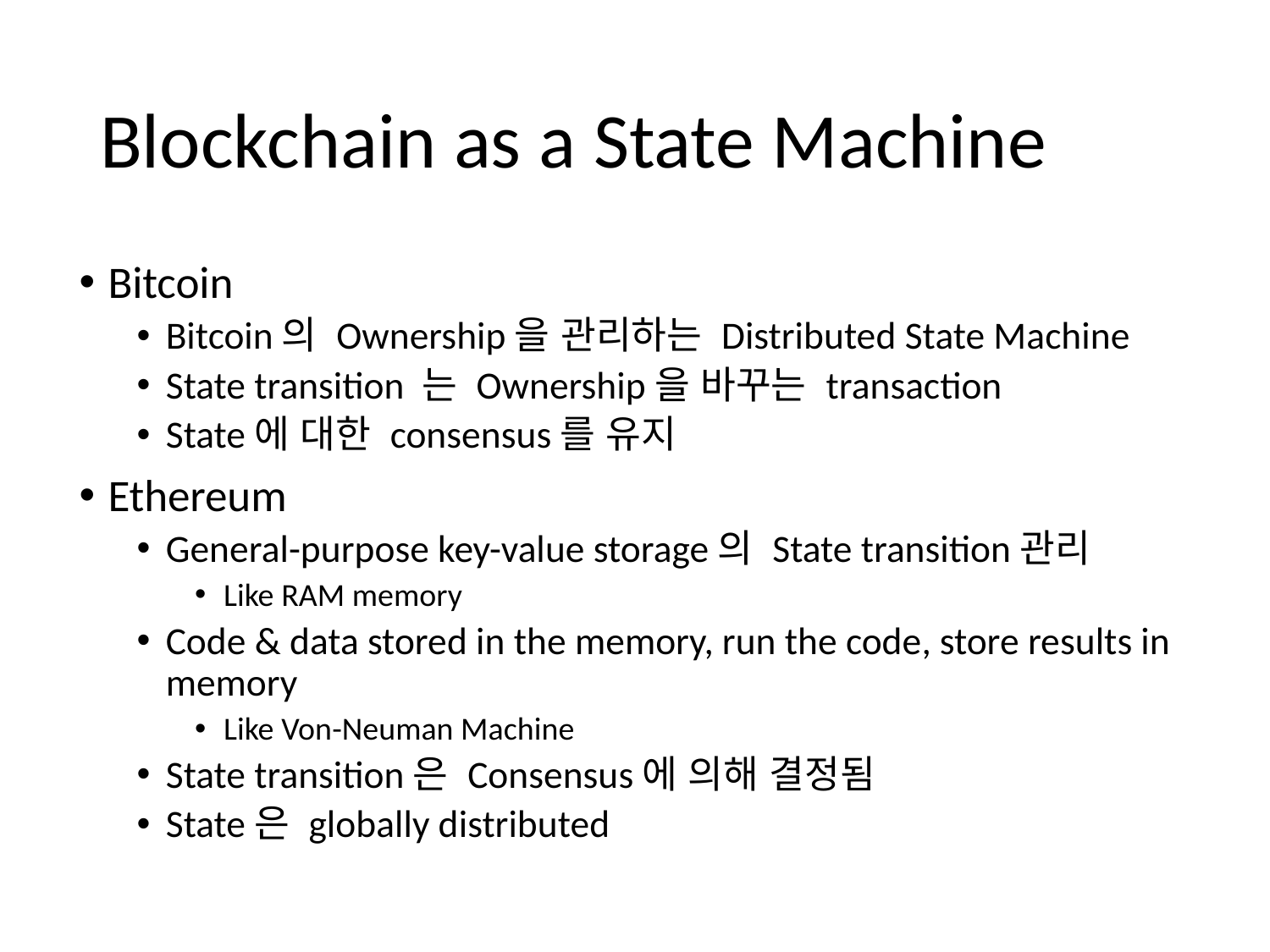

# Blockchain as a State Machine
Bitcoin
Bitcoin의 Ownership을 관리하는 Distributed State Machine
State transition 는 Ownership을 바꾸는 transaction
State에 대한 consensus를 유지
Ethereum
General-purpose key-value storage의 State transition관리
Like RAM memory
Code & data stored in the memory, run the code, store results in memory
Like Von-Neuman Machine
State transition은 Consensus에 의해 결정됨
State은 globally distributed